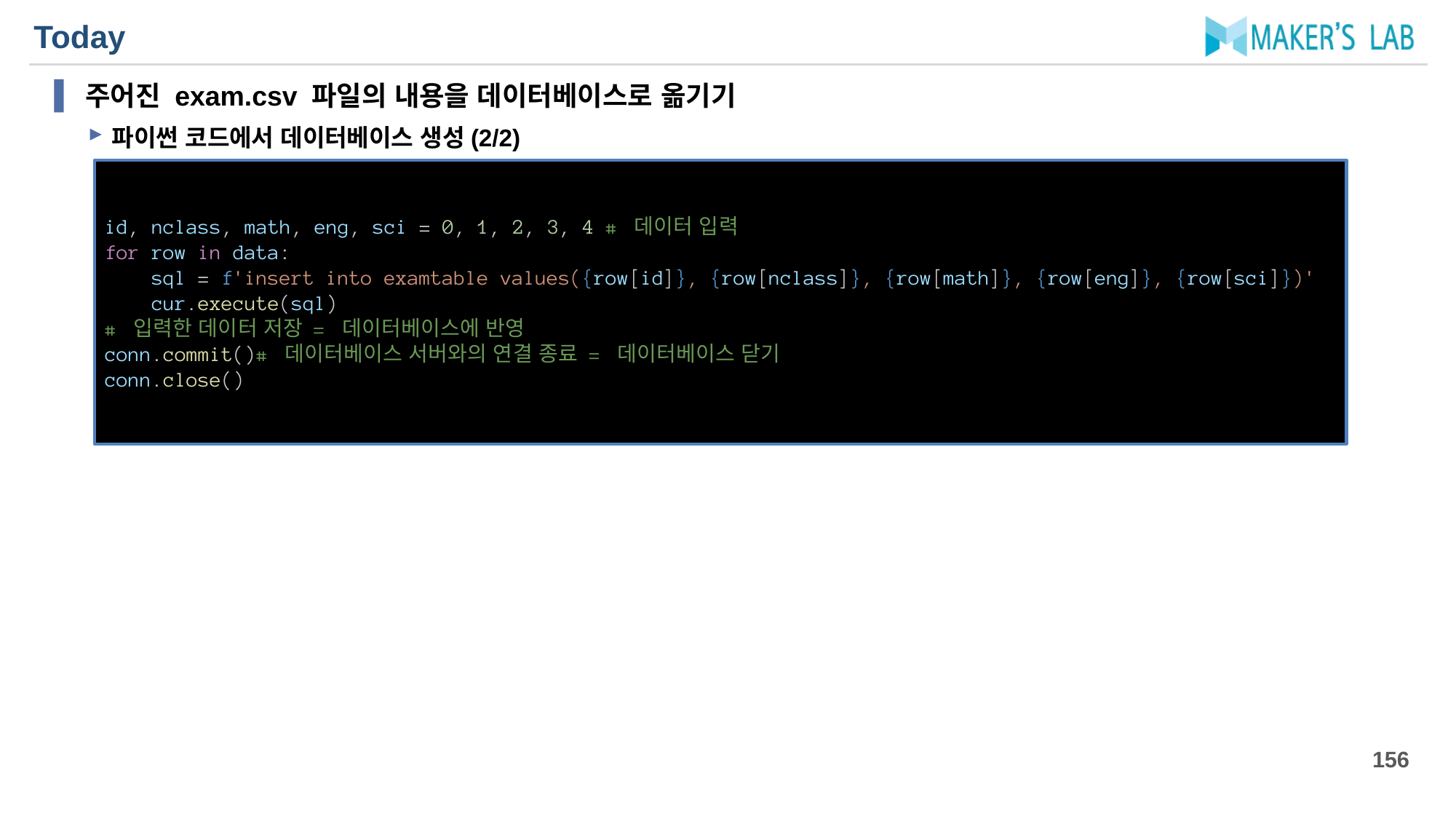

# Today
주어진 exam.csv 파일의 내용을 데이터베이스로 옮기기
파이썬 코드에서 데이터베이스 생성(2/2)
id, nclass, math, eng, sci = 0, 1, 2, 3, 4 # 데이터 입력
for row in data:
    sql = f'insert into examtable values({row[id]}, {row[nclass]}, {row[math]}, {row[eng]}, {row[sci]})'
    cur.execute(sql)
# 입력한 데이터 저장 = 데이터베이스에 반영
conn.commit()# 데이터베이스 서버와의 연결 종료 = 데이터베이스 닫기
conn.close()
156